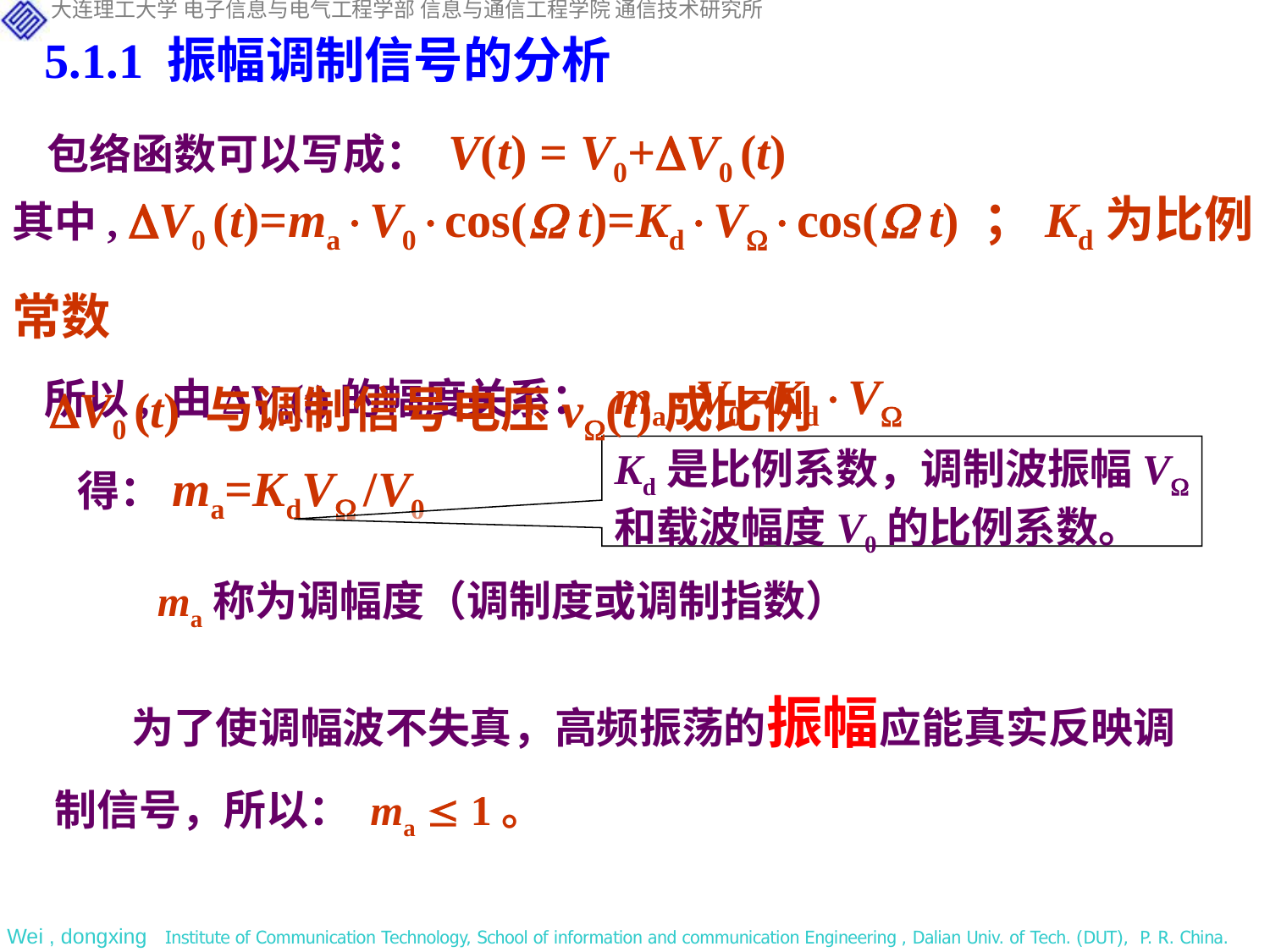

5.1.1 振幅调制信号的分析
包络函数可以写成： V(t) = V0+ΔV0 (t)
其中, ΔV0 (t)=ma⋅V0⋅cos(Ω t)=Kd⋅VΩ⋅cos(Ω t) ；Kd为比例常数
   ΔV0 (t) 与调制信号电压vΩ(t)成比例
所以, 由ΔV0(t)的幅度关系： ma⋅V0=Kd⋅VΩ
Kd是比例系数，调制波振幅VΩ和载波幅度V0的比例系数。
得：ma=KdVΩ /V0
ma称为调幅度（调制度或调制指数）
       为了使调幅波不失真，高频振荡的振幅应能真实反映调制信号，所以： ma ≤ 1。